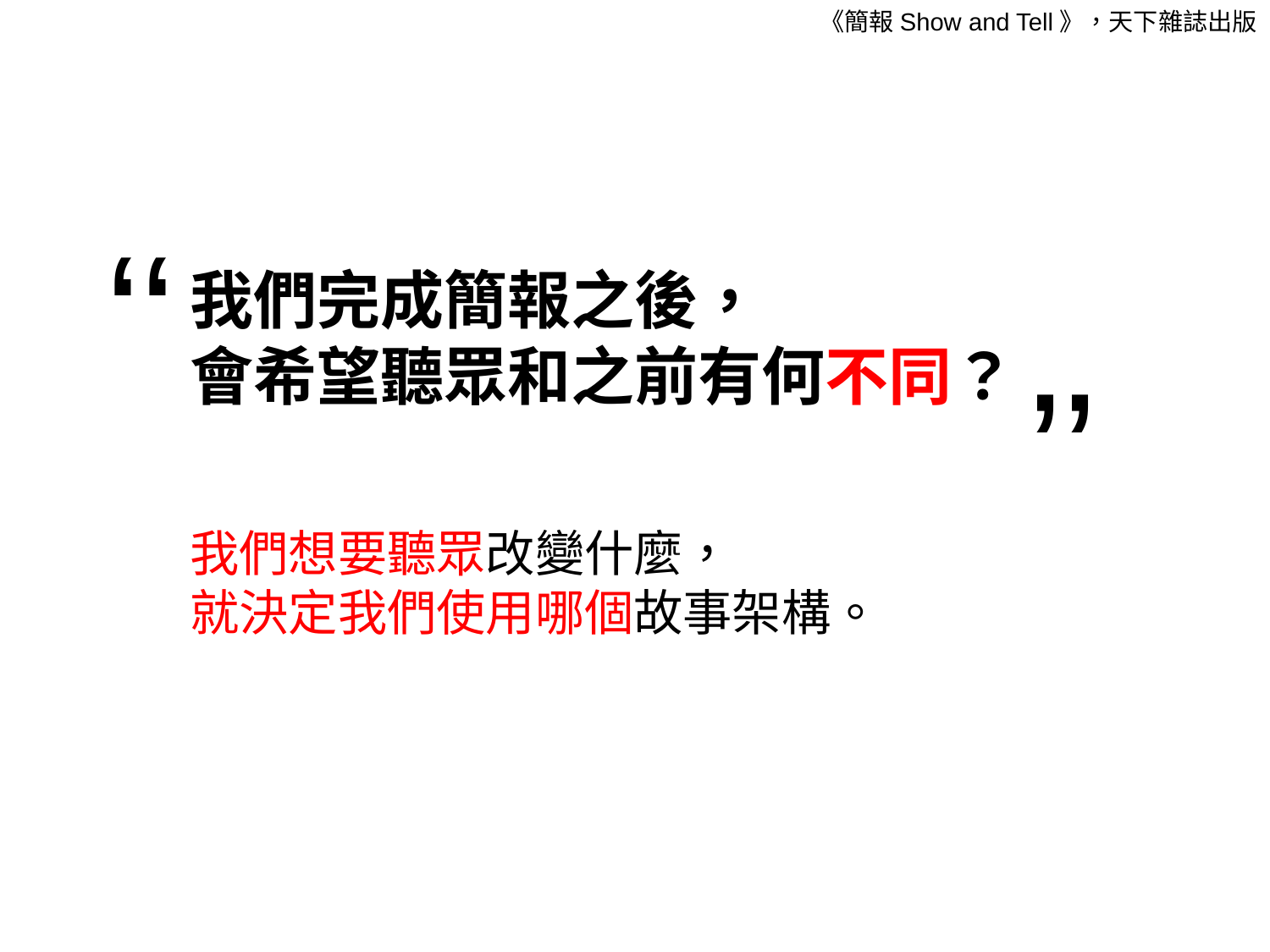

《簡報Show and Tell》，天下雜誌出版
‘‘
我們完成簡報之後，
會希望聽眾和之前有何不同？
’’
我們想要聽眾改變什麼，
就決定我們使用哪個故事架構。